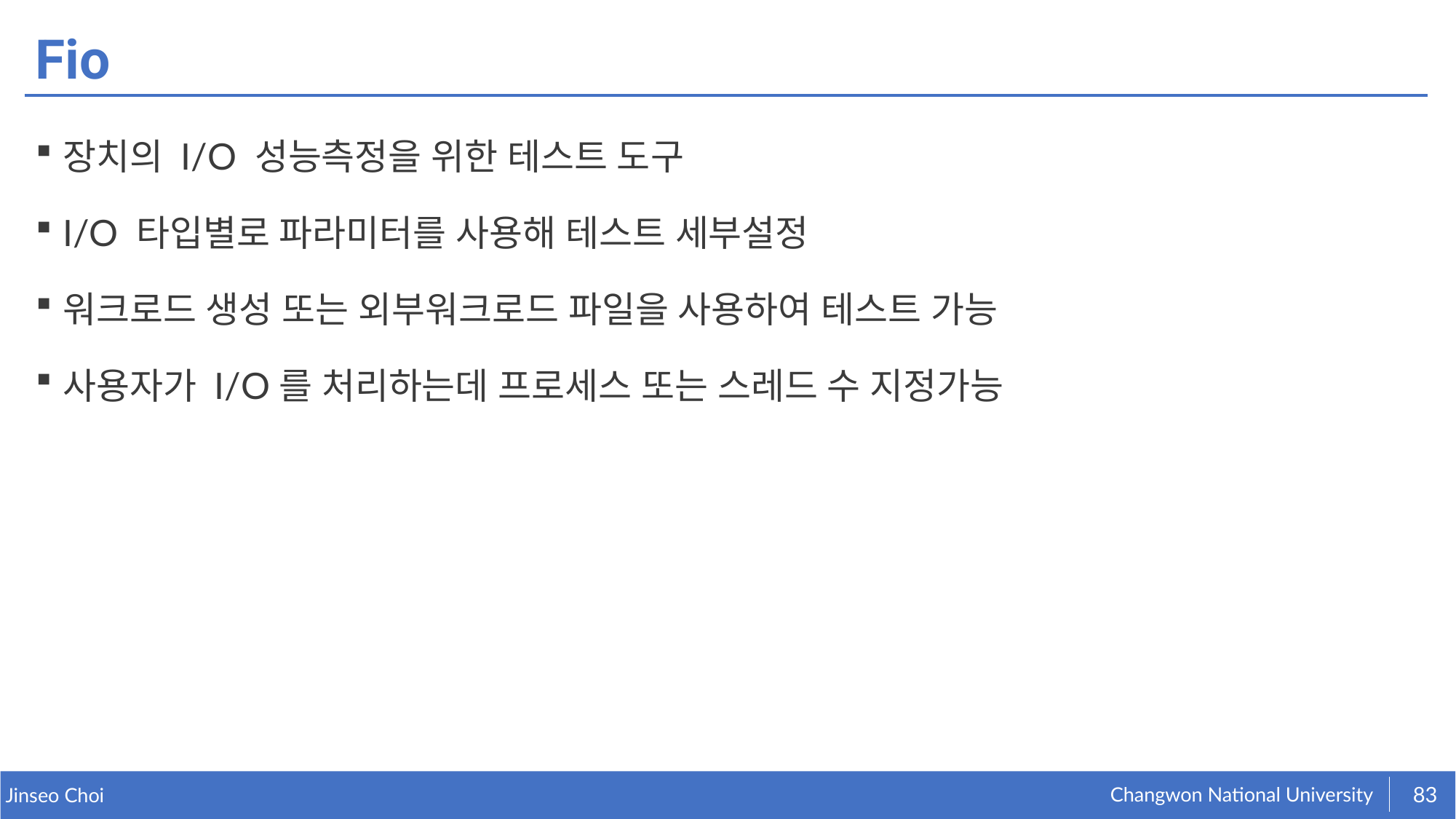

# Fio
장치의 I/O 성능측정을 위한 테스트 도구
I/O 타입별로 파라미터를 사용해 테스트 세부설정
워크로드 생성 또는 외부워크로드 파일을 사용하여 테스트 가능
사용자가 I/O를 처리하는데 프로세스 또는 스레드 ​수 지정가능

83